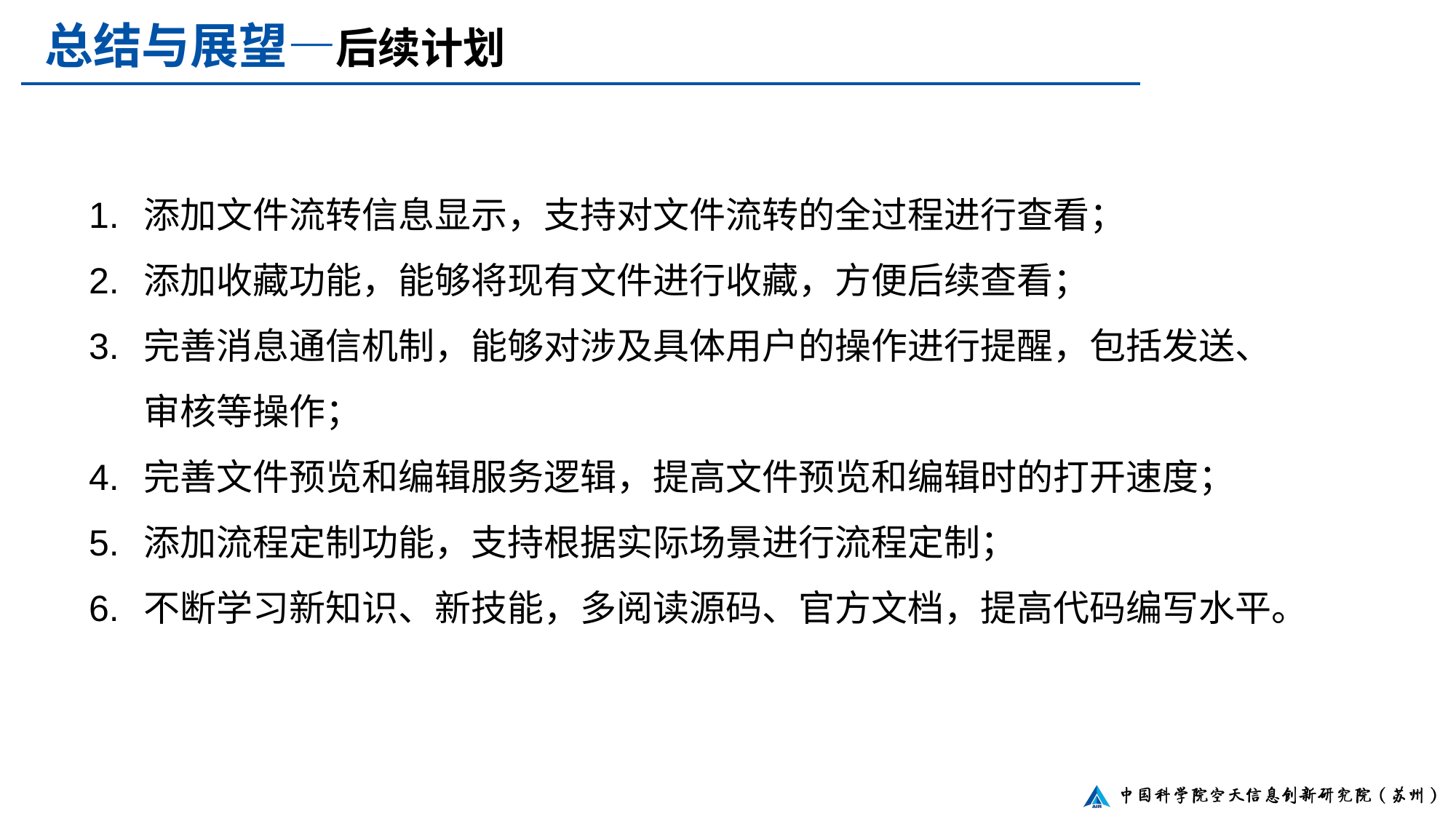

总结与展望—后续计划
添加文件流转信息显示，支持对文件流转的全过程进行查看；
添加收藏功能，能够将现有文件进行收藏，方便后续查看；
完善消息通信机制，能够对涉及具体用户的操作进行提醒，包括发送、审核等操作；
完善文件预览和编辑服务逻辑，提高文件预览和编辑时的打开速度；
添加流程定制功能，支持根据实际场景进行流程定制；
不断学习新知识、新技能，多阅读源码、官方文档，提高代码编写水平。